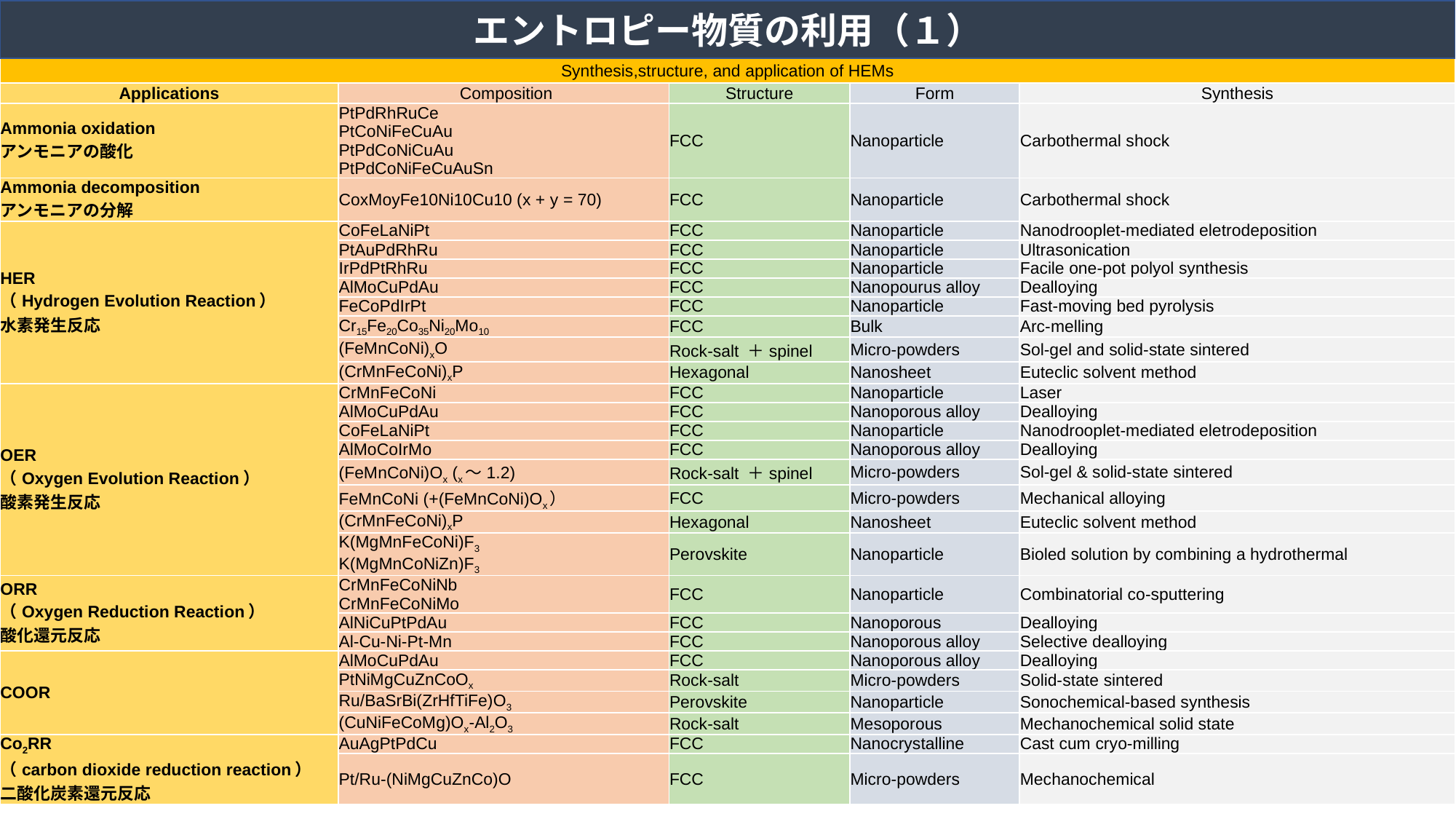

エントロピー物質の利用（１）
| Synthesis,structure, and application of HEMs |  |  |  |  |
| --- | --- | --- | --- | --- |
| Applications | Composition | Structure | Form | Synthesis |
| Ammonia oxidation アンモニアの酸化 | PtPdRhRuCe PtCoNiFeCuAu PtPdCoNiCuAu PtPdCoNiFeCuAuSn | FCC | Nanoparticle | Carbothermal shock |
| Ammonia decomposition アンモニアの分解 | CoxMoyFe10Ni10Cu10 (x + y = 70) | FCC | Nanoparticle | Carbothermal shock |
| HER （Hydrogen Evolution Reaction） 水素発生反応 | CoFeLaNiPt | FCC | Nanoparticle | Nanodrooplet-mediated eletrodeposition |
|  | PtAuPdRhRu | FCC | Nanoparticle | Ultrasonication |
|  | IrPdPtRhRu | FCC | Nanoparticle | Facile one-pot polyol synthesis |
|  | AlMoCuPdAu | FCC | Nanopourus alloy | Dealloying |
|  | FeCoPdIrPt | FCC | Nanoparticle | Fast-moving bed pyrolysis |
|  | Cr15Fe20Co35Ni20Mo10 | FCC | Bulk | Arc-melling |
|  | (FeMnCoNi)xO | Rock-salt ＋spinel | Micro-powders | Sol-gel and solid-state sintered |
|  | (CrMnFeCoNi)xP | Hexagonal | Nanosheet | Euteclic solvent method |
| OER （Oxygen Evolution Reaction） 酸素発生反応 | CrMnFeCoNi | FCC | Nanoparticle | Laser |
|  | AlMoCuPdAu | FCC | Nanoporous alloy | Dealloying |
|  | CoFeLaNiPt | FCC | Nanoparticle | Nanodrooplet-mediated eletrodeposition |
|  | AlMoCoIrMo | FCC | Nanoporous alloy | Dealloying |
|  | (FeMnCoNi)Ox (x～1.2) | Rock-salt ＋spinel | Micro-powders | Sol-gel & solid-state sintered |
|  | FeMnCoNi (+(FeMnCoNi)Ox） | FCC | Micro-powders | Mechanical alloying |
|  | (CrMnFeCoNi)xP | Hexagonal | Nanosheet | Euteclic solvent method |
|  | K(MgMnFeCoNi)F3 K(MgMnCoNiZn)F3 | Perovskite | Nanoparticle | Bioled solution by combining a hydrothermal |
| ORR （Oxygen Reduction Reaction） 酸化還元反応 | CrMnFeCoNiNb CrMnFeCoNiMo | FCC | Nanoparticle | Combinatorial co-sputtering |
|  | AlNiCuPtPdAu | FCC | Nanoporous | Dealloying |
|  | Al-Cu-Ni-Pt-Mn | FCC | Nanoporous alloy | Selective dealloying |
| COOR | AlMoCuPdAu | FCC | Nanoporous alloy | Dealloying |
|  | PtNiMgCuZnCoOx | Rock-salt | Micro-powders | Solid-state sintered |
|  | Ru/BaSrBi(ZrHfTiFe)O3 | Perovskite | Nanoparticle | Sonochemical-based synthesis |
|  | (CuNiFeCoMg)Ox-Al2O3 | Rock-salt | Mesoporous | Mechanochemical solid state |
| Co2RR （carbon dioxide reduction reaction） 二酸化炭素還元反応 | AuAgPtPdCu | FCC | Nanocrystalline | Cast cum cryo-milling |
|  | Pt/Ru-(NiMgCuZnCo)O | FCC | Micro-powders | Mechanochemical |